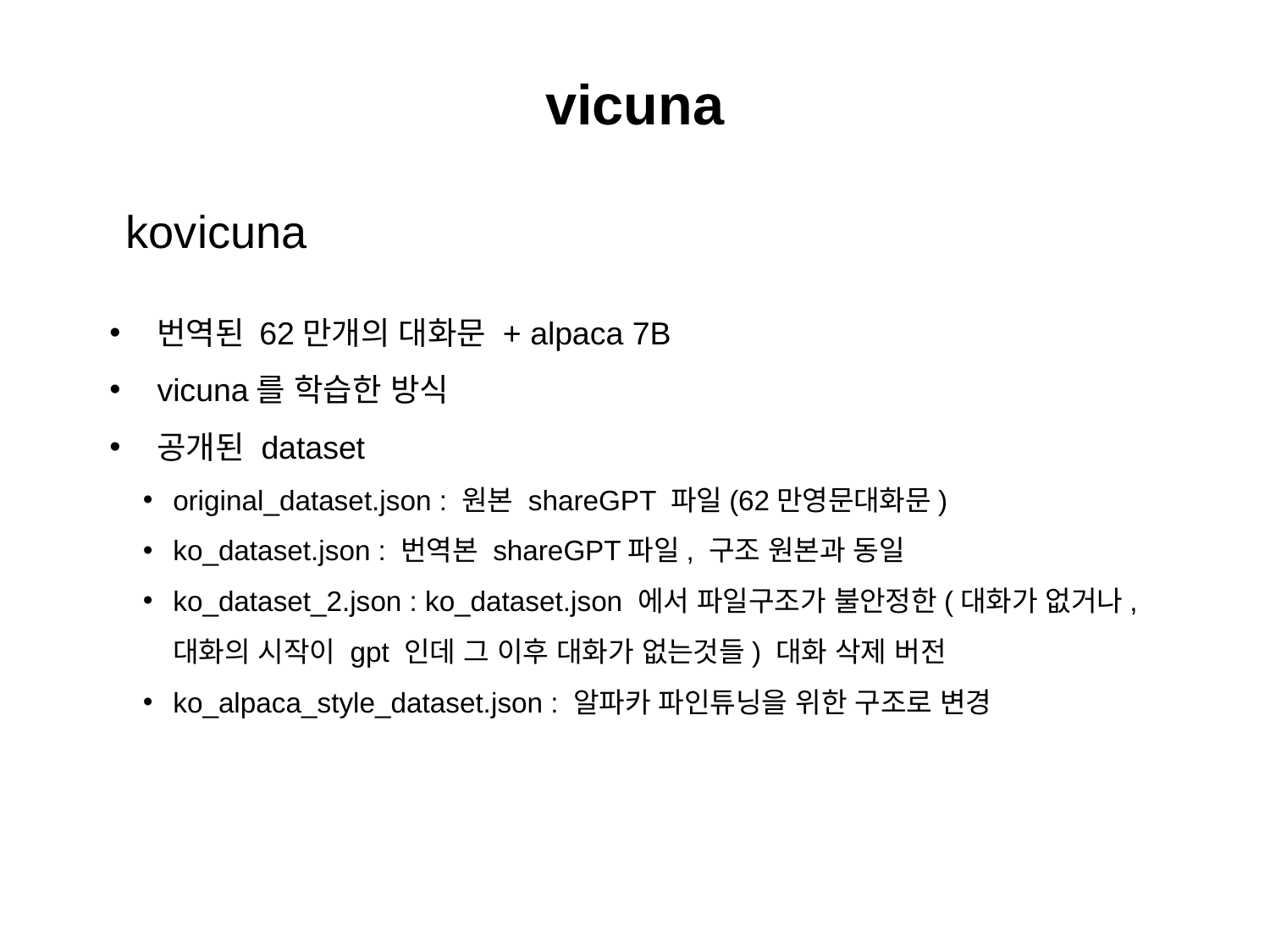

# vicuna

kovicuna
번역된 62만개의 대화문 + alpaca 7B
vicuna를 학습한 방식
공개된 dataset
original_dataset.json : 원본 shareGPT 파일(62만영문대화문)
ko_dataset.json : 번역본 shareGPT파일, 구조 원본과 동일
ko_dataset_2.json : ko_dataset.json 에서 파일구조가 불안정한(대화가 없거나, 대화의 시작이 gpt 인데 그 이후 대화가 없는것들) 대화 삭제 버전
ko_alpaca_style_dataset.json : 알파카 파인튜닝을 위한 구조로 변경